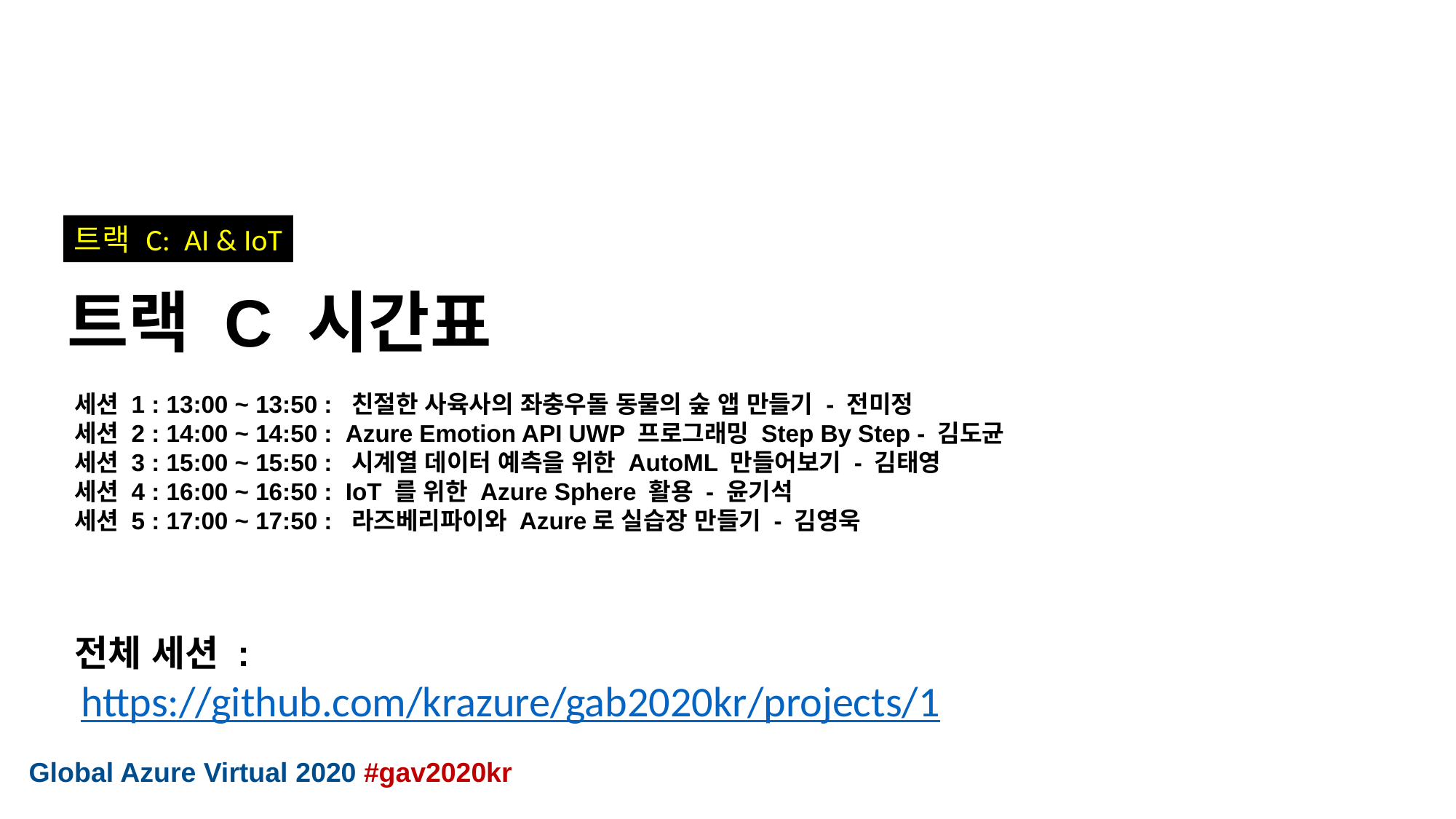

트랙 C:  AI & IoT
트랙 C 시간표
세션 1 : 13:00 ~ 13:50 :  친절한 사육사의 좌충우돌 동물의 숲 앱 만들기 - 전미정
세션 2 : 14:00 ~ 14:50 :  Azure Emotion API UWP 프로그래밍 Step By Step - 김도균
세션 3 : 15:00 ~ 15:50 :  시계열 데이터 예측을 위한 AutoML 만들어보기 - 김태영
세션 4 : 16:00 ~ 16:50 :  IoT 를 위한 Azure Sphere 활용 - 윤기석
세션 5 : 17:00 ~ 17:50 :  라즈베리파이와 Azure로 실습장 만들기 - 김영욱
전체 세션 :
https://github.com/krazure/gab2020kr/projects/1
Global Azure Virtual 2020 #gav2020kr